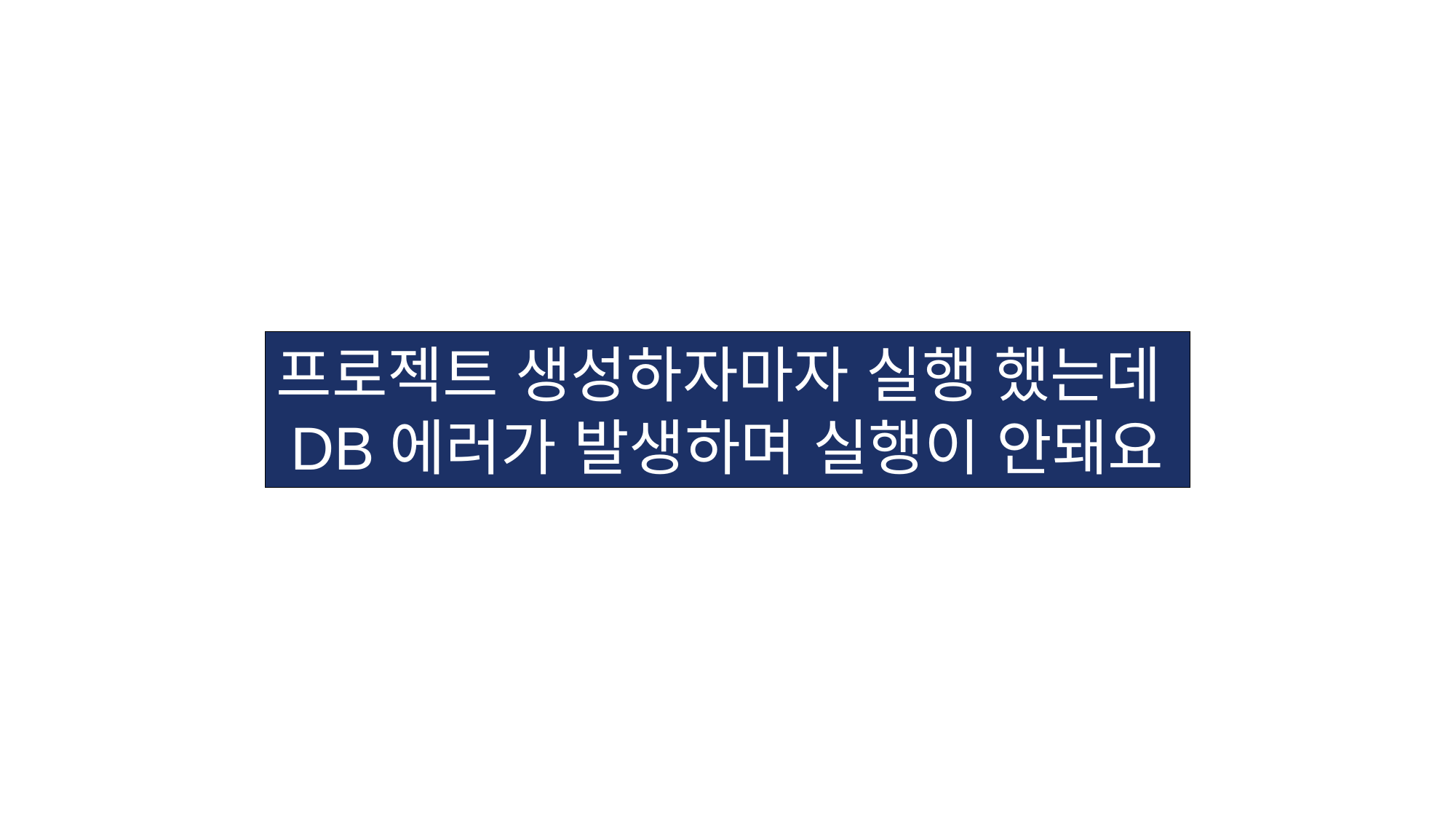

프로젝트 생성하자마자 실행 했는데
DB에러가 발생하며 실행이 안돼요